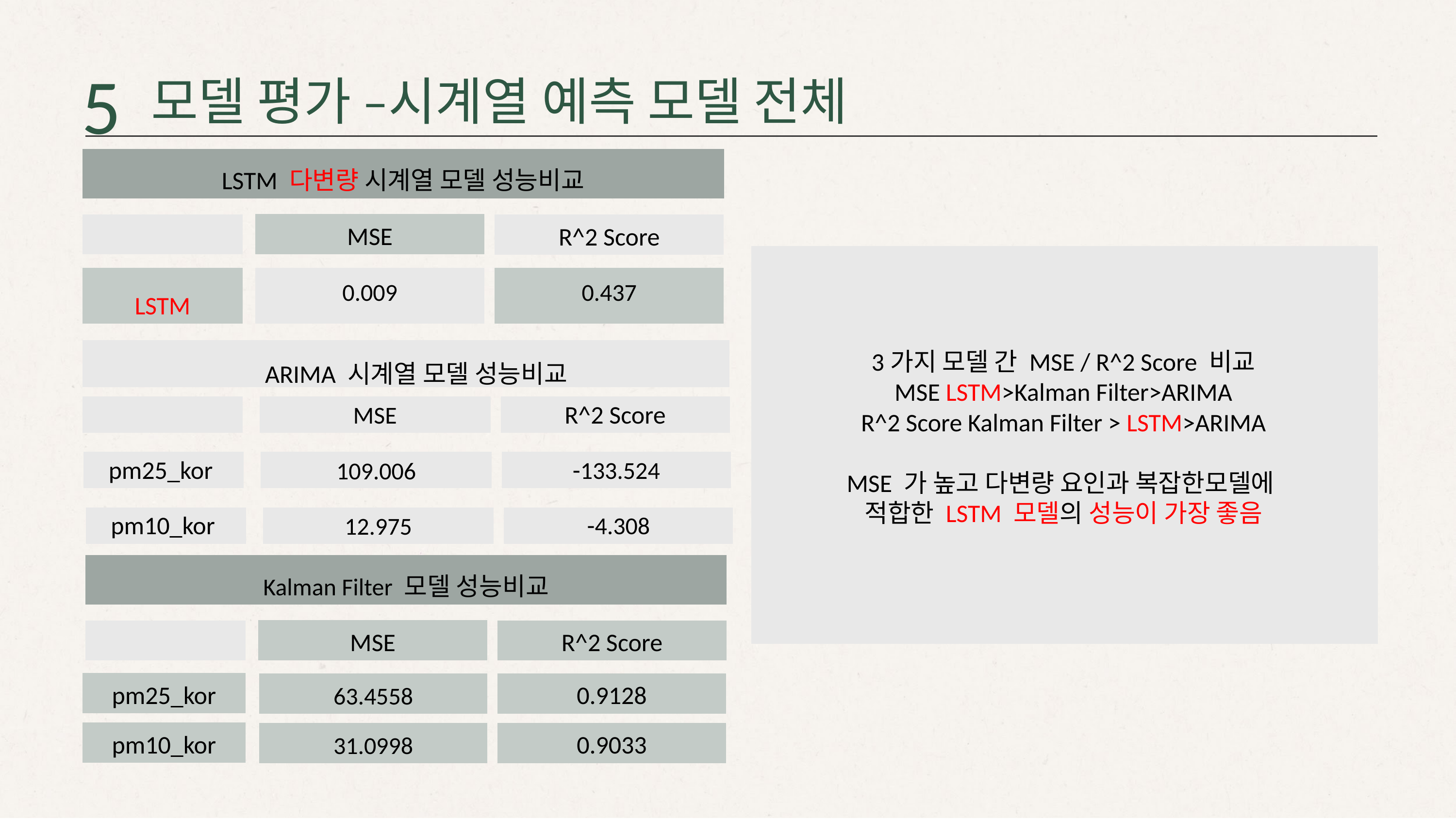

5
모델 평가 –시계열 예측 모델 전체

LSTM 다변량 시계열 모델 성능비교

MSE

R^2 Score

0.437

3가지 모델 간 MSE / R^2 Score 비교
MSE LSTM>Kalman Filter>ARIMA
R^2 Score Kalman Filter > LSTM>ARIMA

MSE 가 높고 다변량 요인과 복잡한모델에
적합한 LSTM 모델의 성능이 가장 좋음

LSTM

0.009

ARIMA 시계열 모델 성능비교

MSE

R^2 Score

pm25_kor

109.006

-133.524

pm10_kor

12.975

-4.308

Kalman Filter 모델 성능비교

MSE

R^2 Score

pm25_kor

0.9128

63.4558

pm10_kor

0.9033

31.0998